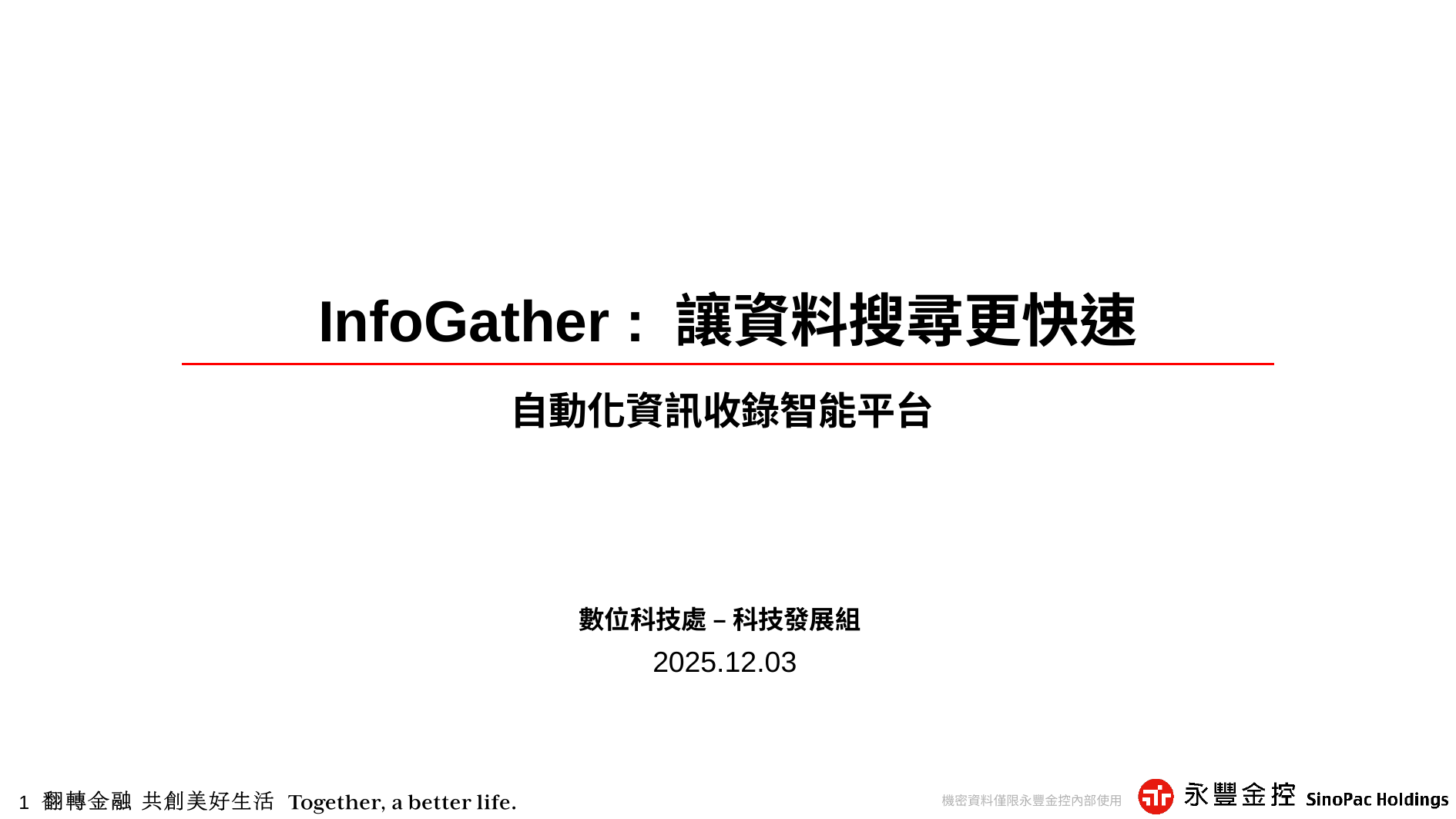

# InfoGather : 讓資料搜尋更快速
自動化資訊收錄智能平台
數位科技處 – 科技發展組​
2025.12.03